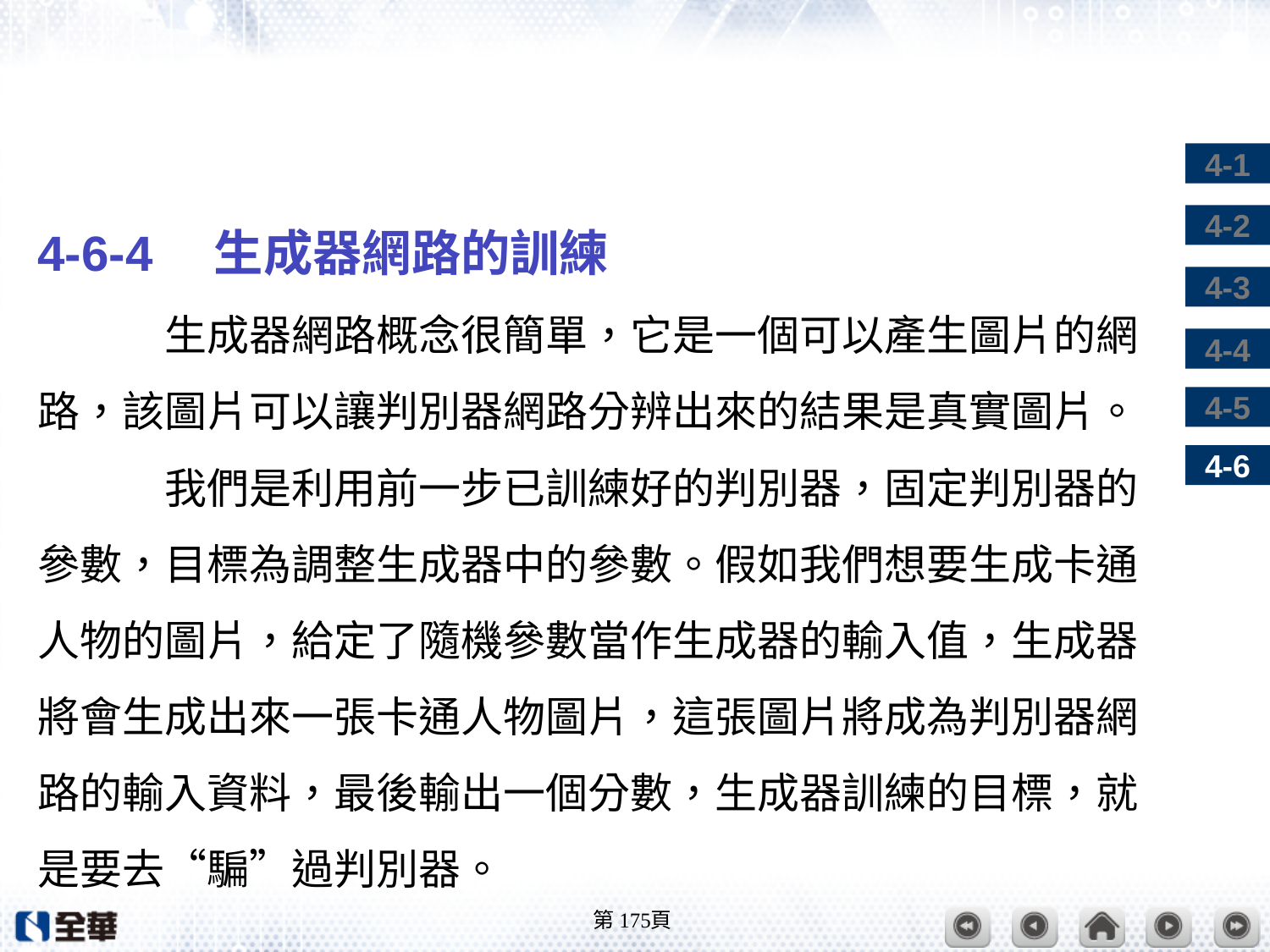

#
4-6-4　生成器網路的訓練
	生成器網路概念很簡單，它是一個可以產生圖片的網路，該圖片可以讓判別器網路分辨出來的結果是真實圖片。
	我們是利用前一步已訓練好的判別器，固定判別器的參數，目標為調整生成器中的參數。假如我們想要生成卡通人物的圖片，給定了隨機參數當作生成器的輸入值，生成器將會生成出來一張卡通人物圖片，這張圖片將成為判別器網路的輸入資料，最後輸出一個分數，生成器訓練的目標，就是要去“騙”過判別器。